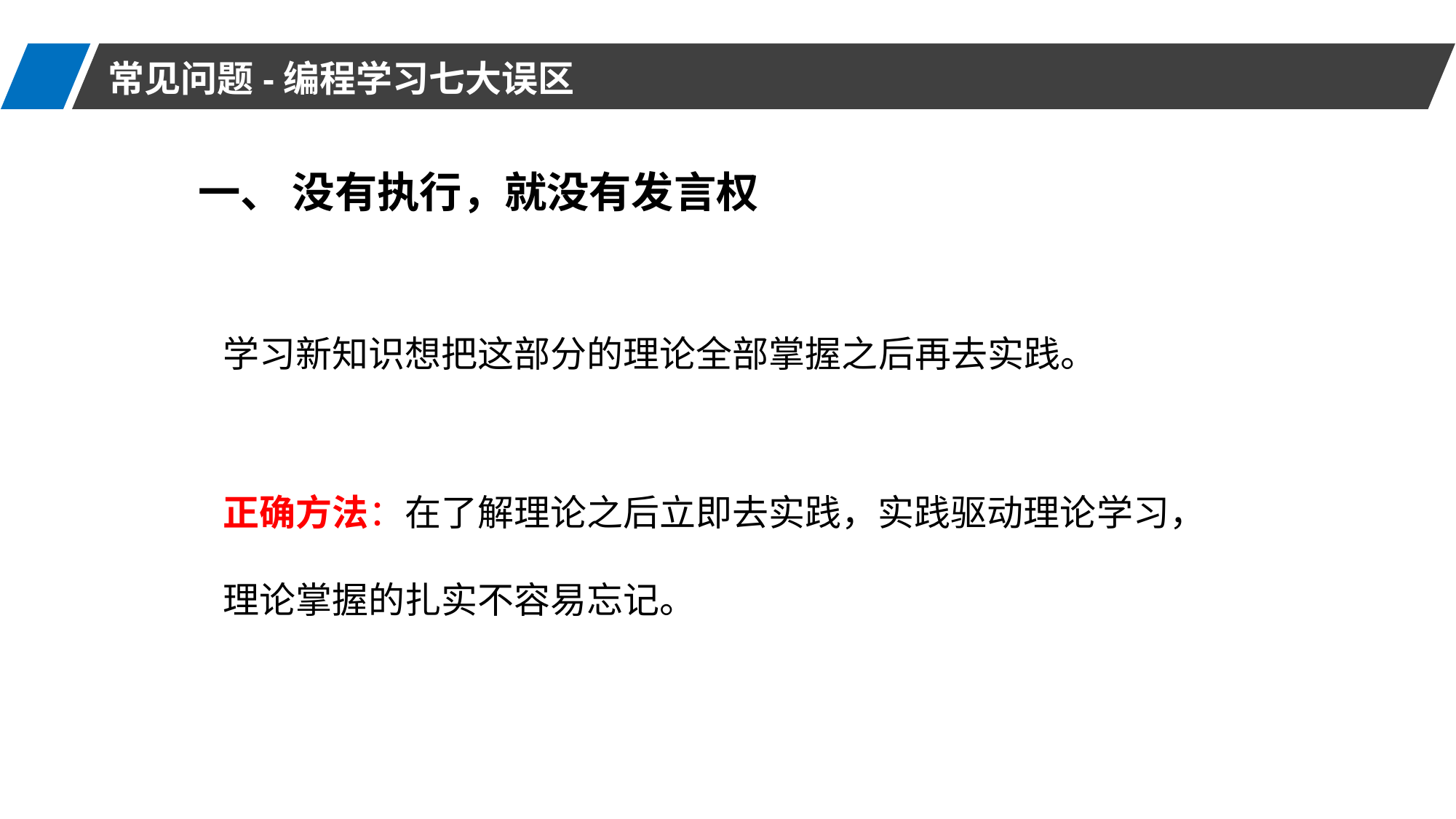

常见问题-编程学习七大误区
一、 没有执行，就没有发言权
学习新知识想把这部分的理论全部掌握之后再去实践。
正确方法：在了解理论之后立即去实践，实践驱动理论学习，理论掌握的扎实不容易忘记。